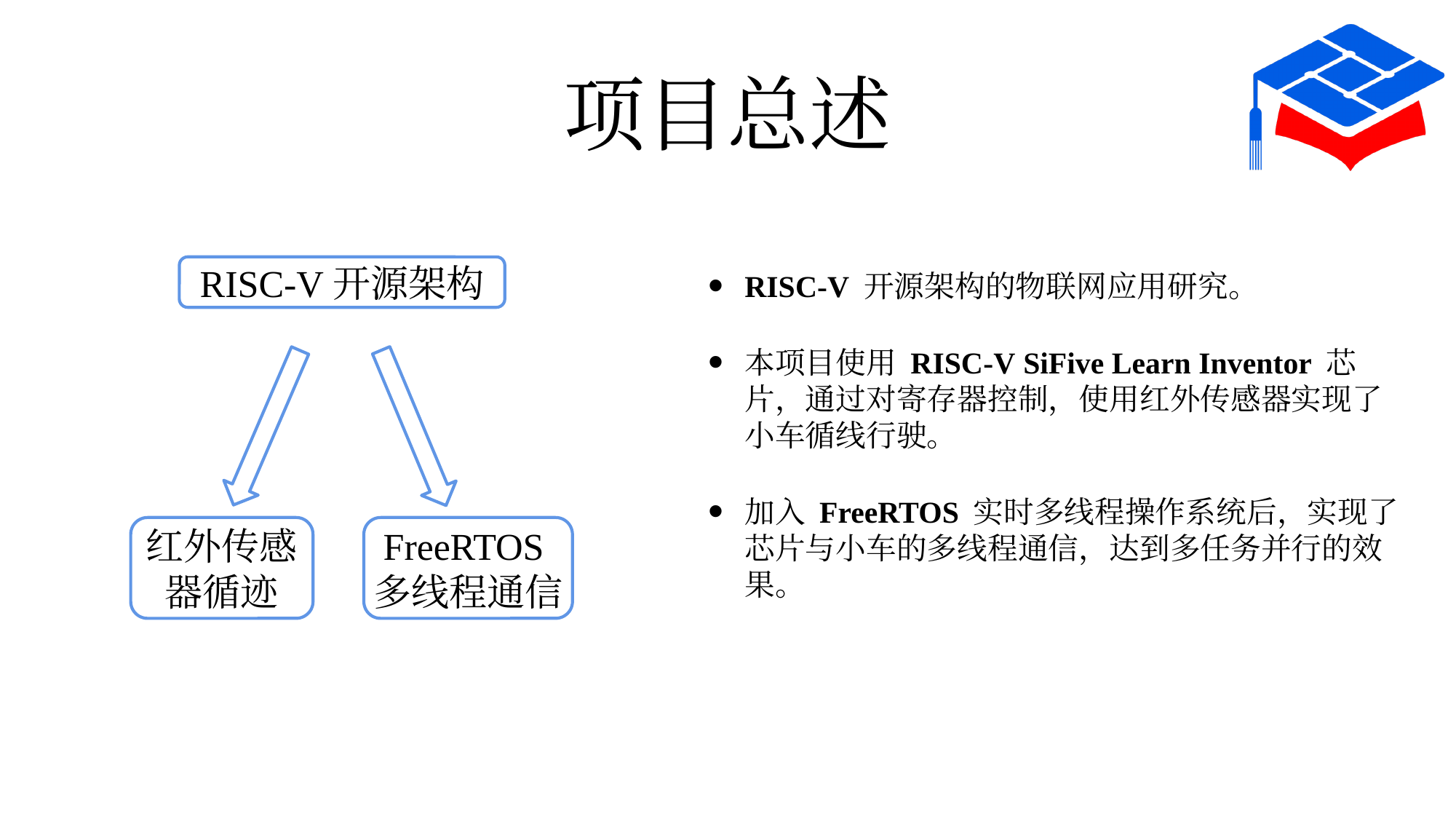

# 项目总述
RISC-V开源架构
RISC-V 开源架构的物联网应用研究。
本项目使用 RISC-V SiFive Learn Inventor 芯片，通过对寄存器控制，使用红外传感器实现了小车循线行驶。
加入 FreeRTOS 实时多线程操作系统后，实现了芯片与小车的多线程通信，达到多任务并行的效果。

FreeRTOS多线程通信
红外传感器循迹